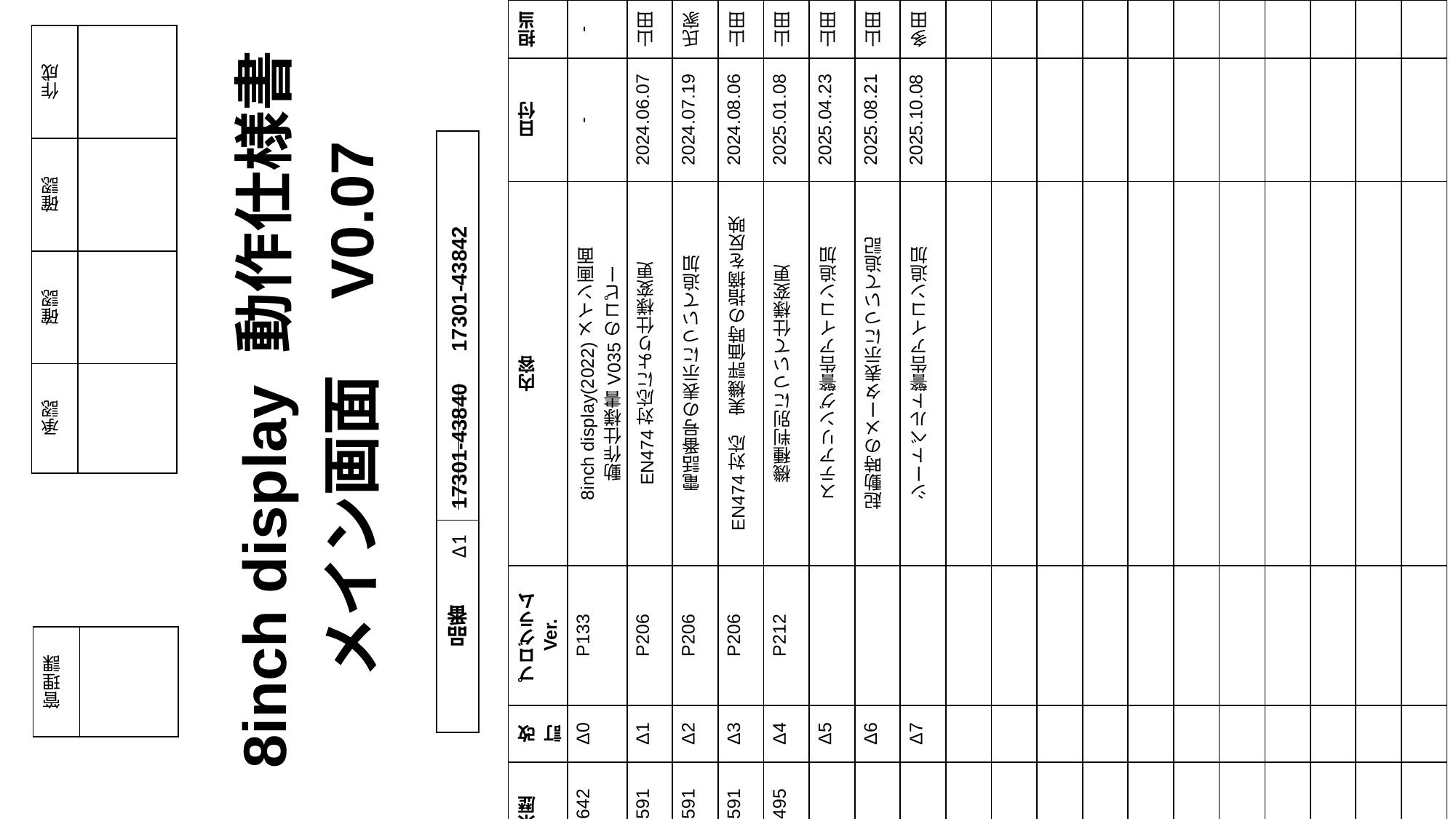

| 担当 | - | 山田 | 氏家 | 山田 | 山田 | 山田 | 山田 | 多田 |  |  |  |  |  |  |  |  |  |  |  |
| --- | --- | --- | --- | --- | --- | --- | --- | --- | --- | --- | --- | --- | --- | --- | --- | --- | --- | --- | --- |
| 日付 | - | 2024.06.07 | 2024.07.19 | 2024.08.06 | 2025.01.08 | 2025.04.23 | 2025.08.21 | 2025.10.08 |  |  |  |  |  |  |  |  |  |  |  |
| 内容 | 8inch display(2022)メイン画面 動作仕様書V035のコピー | EN474対応により仕様変更 | 電話番号の表示について追加 | EN474対応　実機評価時の指摘を反映 | 機種判別について仕様変更 | ステアリング警告アイコン追加 | 起動時のメータ表示について追記 | シートベルト警告アイコン追加 |  |  |  |  |  |  |  |  |  |  |  |
| プログラムVer. | P133 | P206 | P206 | P206 | P212 |  |  |  |  |  |  |  |  |  |  |  |  |  |  |
| 改訂 | Δ0 | Δ1 | Δ2 | Δ3 | Δ4 | Δ5 | Δ6 | Δ7 |  |  |  |  |  |  |  |  |  |  |  |
| 来歴 | 60642 | 61591 | 61591 | 61591 | 62495 |  |  |  |  |  |  |  |  |  |  |  |  |  |  |
| 作成 |  |
| --- | --- |
| 確認 |  |
| 確認 |  |
| 承認 |  |
8inch display 動作仕様書

メイン画面　V0.07
| 17301-43840　17301-43842 |
| --- |
| 品番 |
Δ1
| 管理課 |  |
| --- | --- |